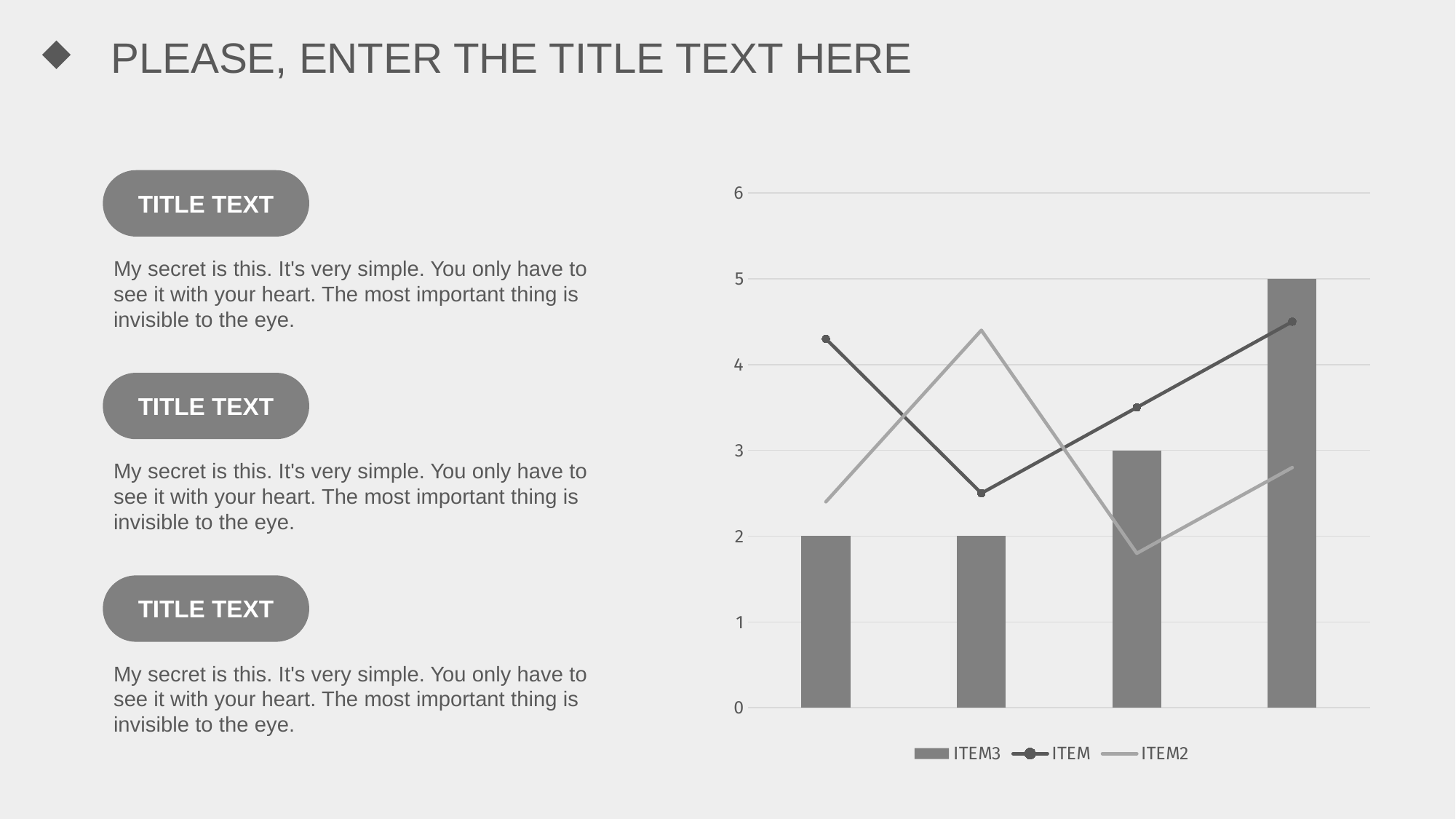

# PLEASE, ENTER THE TITLE TEXT HERE

### Chart

| Category | ITEM3 | ITEM | ITEM2 |
|---|---|---|---|
| 항목 1 | 2.0 | 4.3 | 2.4 |
| 항목 2 | 2.0 | 2.5 | 4.4 |
| 항목 3 | 3.0 | 3.5 | 1.8 |
| 항목 4 | 5.0 | 4.5 | 2.8 |
TITLE TEXT
My secret is this. It's very simple. You only have to see it with your heart. The most important thing is invisible to the eye.

TITLE TEXT
My secret is this. It's very simple. You only have to see it with your heart. The most important thing is invisible to the eye.

TITLE TEXT
My secret is this. It's very simple. You only have to see it with your heart. The most important thing is invisible to the eye.